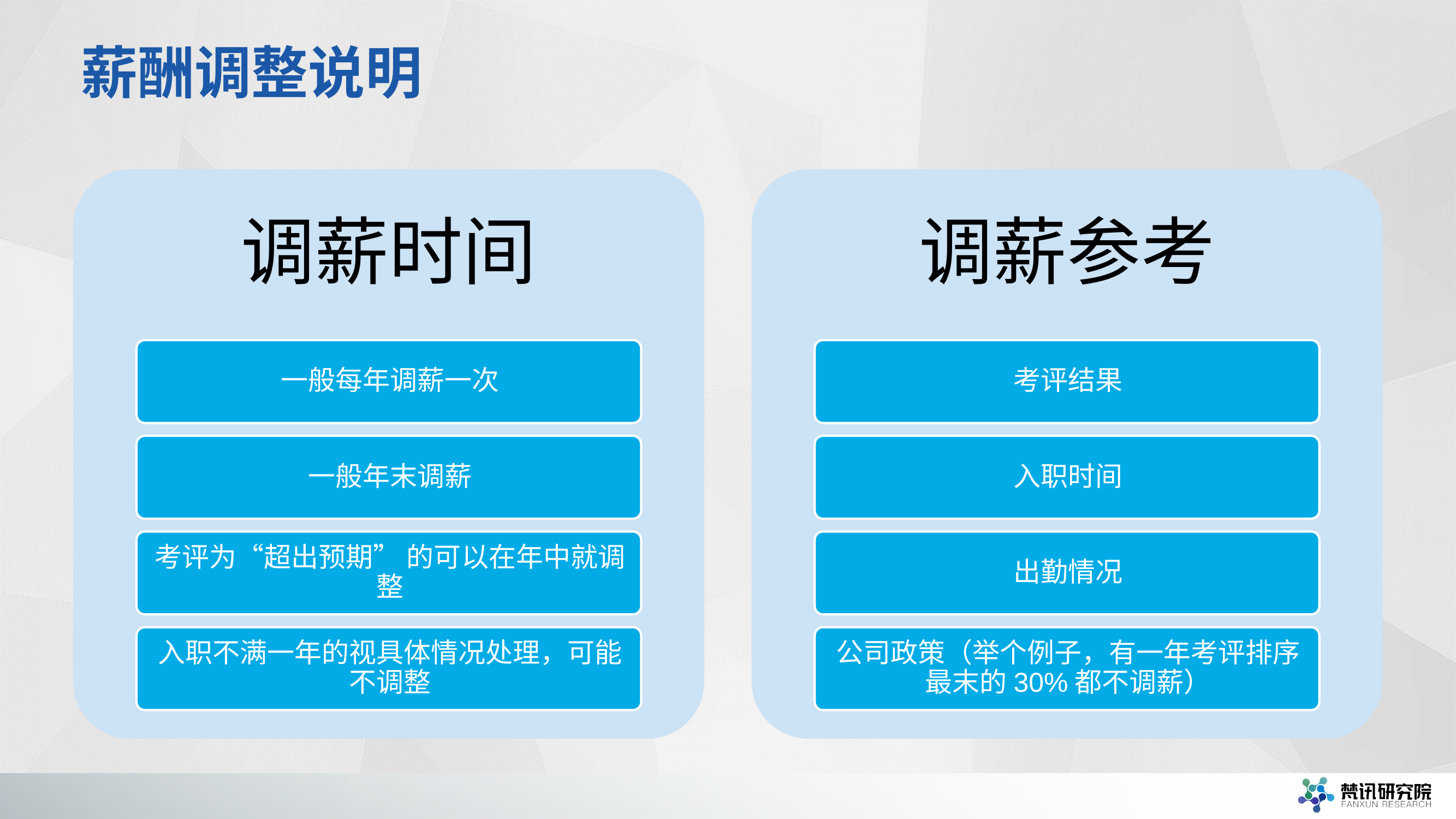

# 薪酬调整说明
调薪时间
一般每年调薪一次
一般年末调薪
考评为“超出预期” 的可以在年中就调整
入职不满一年的视具体情况处理，可能不调整
调薪参考
考评结果
入职时间
出勤情况
公司政策（举个例子，有一年考评排序最末的30%都不调薪）